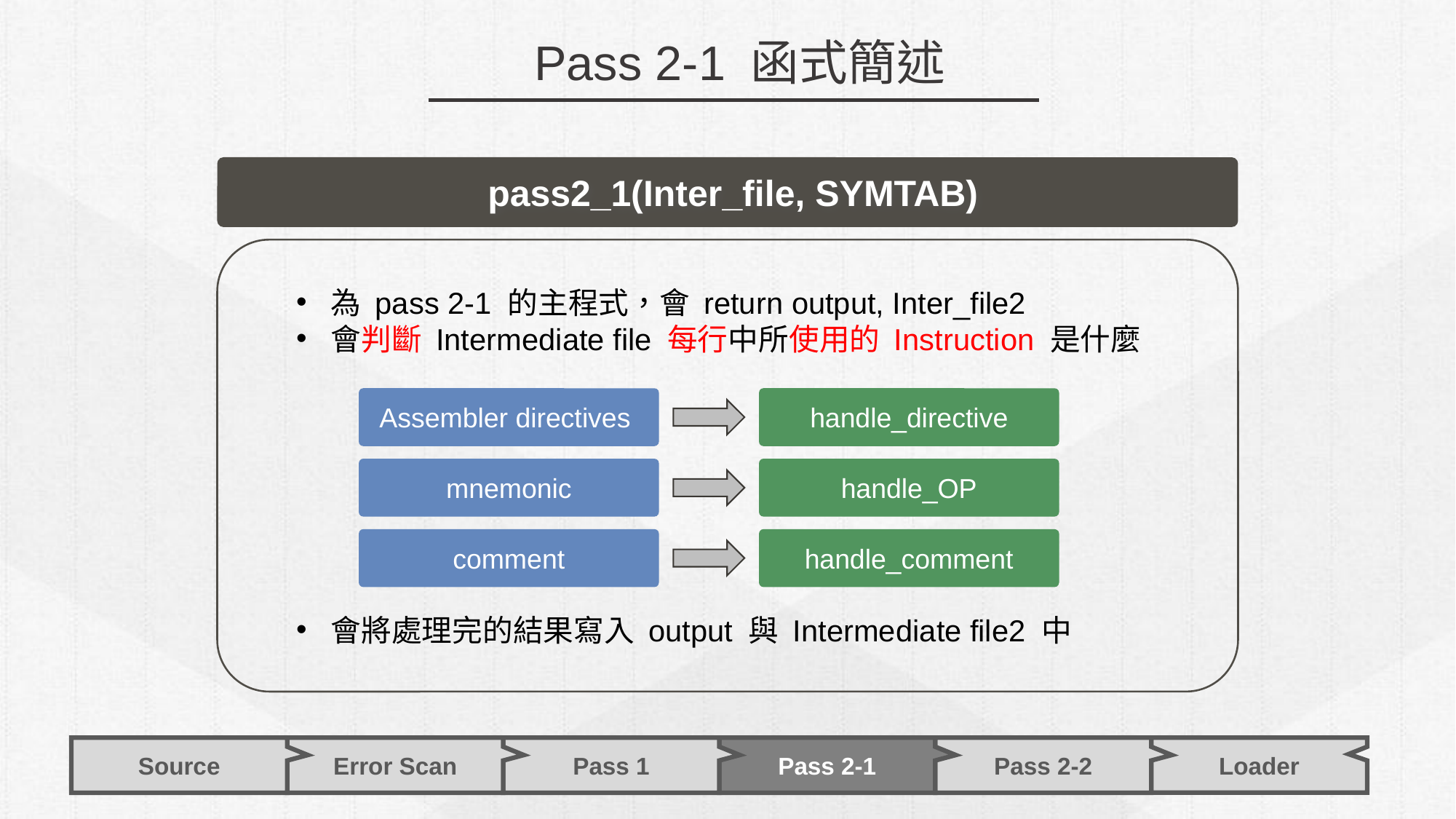

Pass 2-1 函式簡述

pass2_1(Inter_file, SYMTAB)
為 pass 2-1 的主程式，會 return output, Inter_file2
會判斷 Intermediate file 每行中所使用的 Instruction 是什麼

會將處理完的結果寫入 output 與 Intermediate file2 中
handle_directive
Assembler directives

handle_OP
mnemonic

handle_comment
comment

Pass 2-1
Error Scan
Pass 1
Pass 2-2
Source
Loader
31